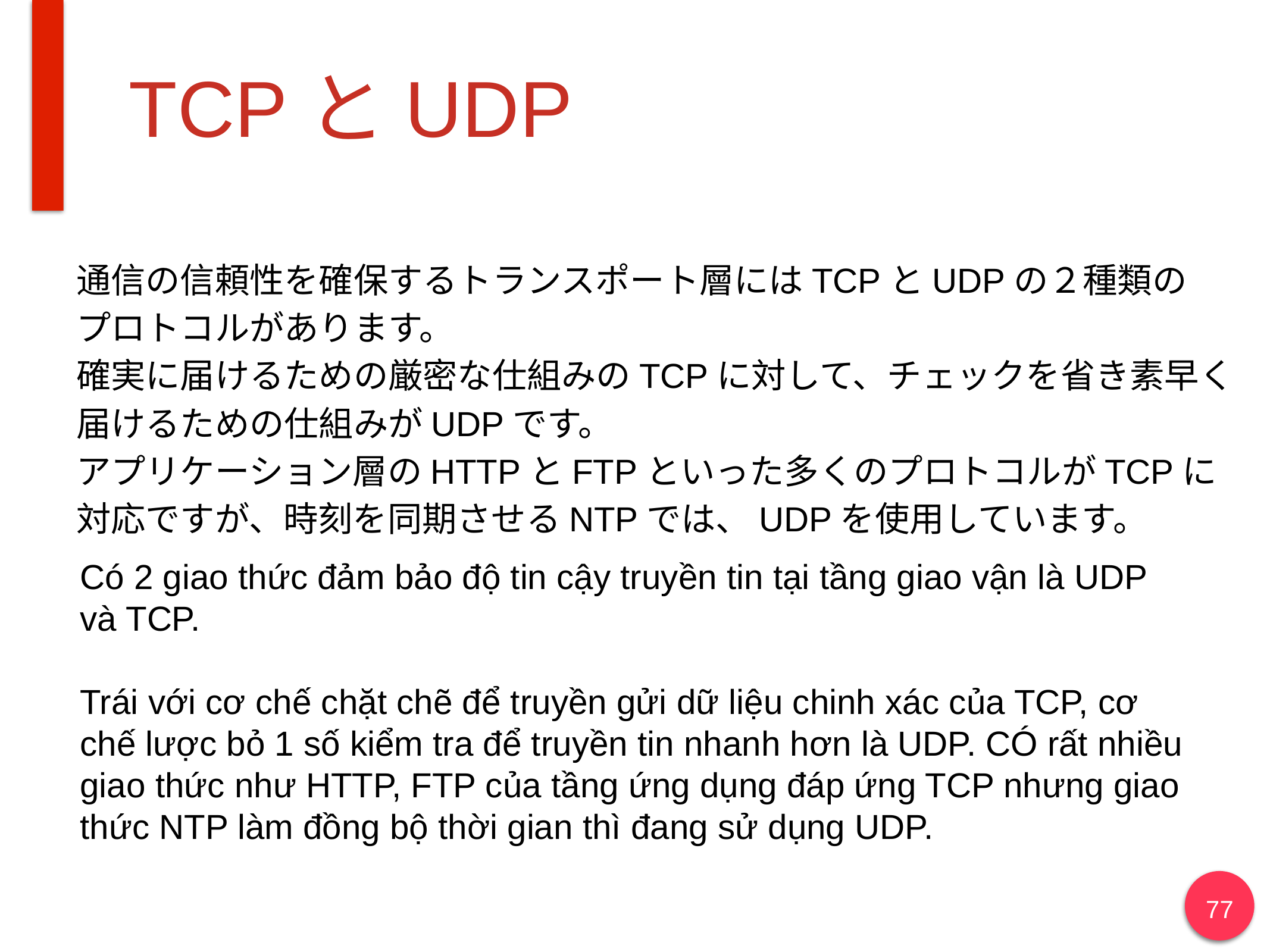

# TCPとUDP
通信の信頼性を確保するトランスポート層にはTCPとUDPの２種類の
プロトコルがあります。
確実に届けるための厳密な仕組みのTCPに対して、チェックを省き素早く届けるための仕組みがUDPです。
アプリケーション層のHTTPとFTPといった多くのプロトコルがTCPに
対応ですが、時刻を同期させるNTPでは、UDPを使用しています。

Có 2 giao thức đảm bảo độ tin cậy truyền tin tại tầng giao vận là UDP và TCP.

Trái với cơ chế chặt chẽ để truyền gửi dữ liệu chinh xác của TCP, cơ chế lược bỏ 1 số kiểm tra để truyền tin nhanh hơn là UDP. CÓ rất nhiều giao thức như HTTP, FTP của tầng ứng dụng đáp ứng TCP nhưng giao thức NTP làm đồng bộ thời gian thì đang sử dụng UDP.
77